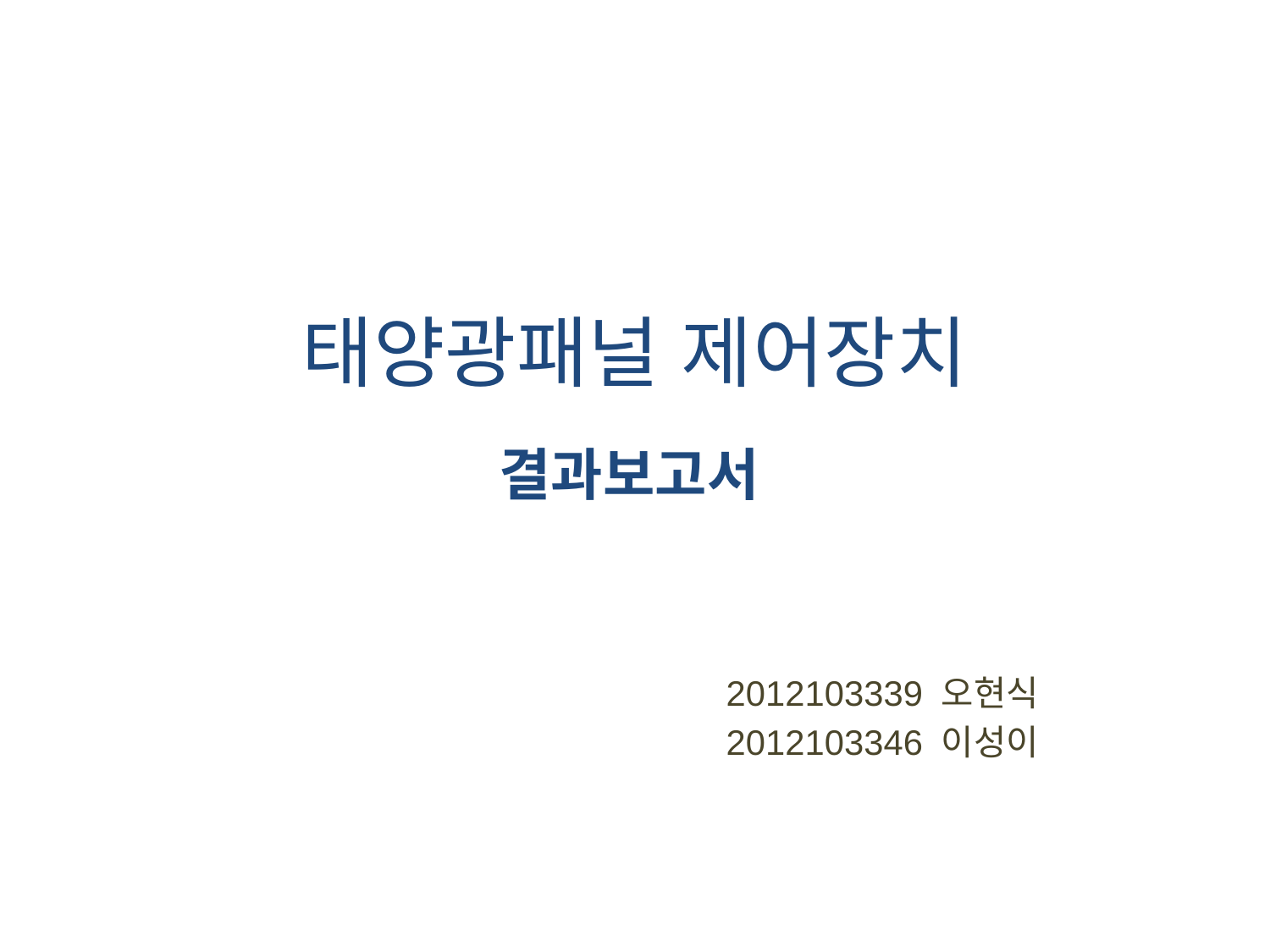

# 태양광패널 제어장치
결과보고서
2012103339 오현식
2012103346 이성이